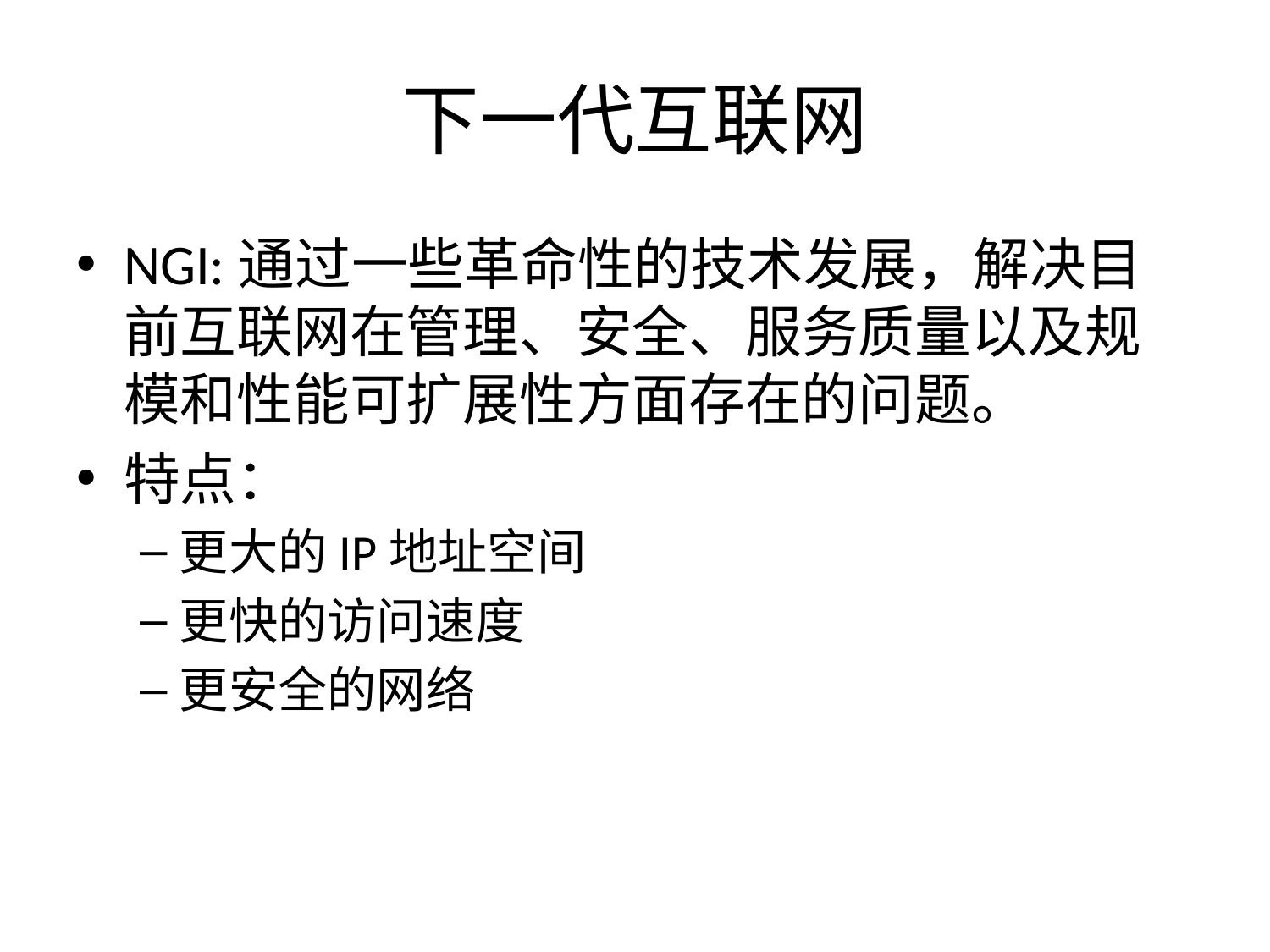

# 下一代互联网
NGI:通过一些革命性的技术发展，解决目前互联网在管理、安全、服务质量以及规模和性能可扩展性方面存在的问题。
特点：
更大的IP地址空间
更快的访问速度
更安全的网络